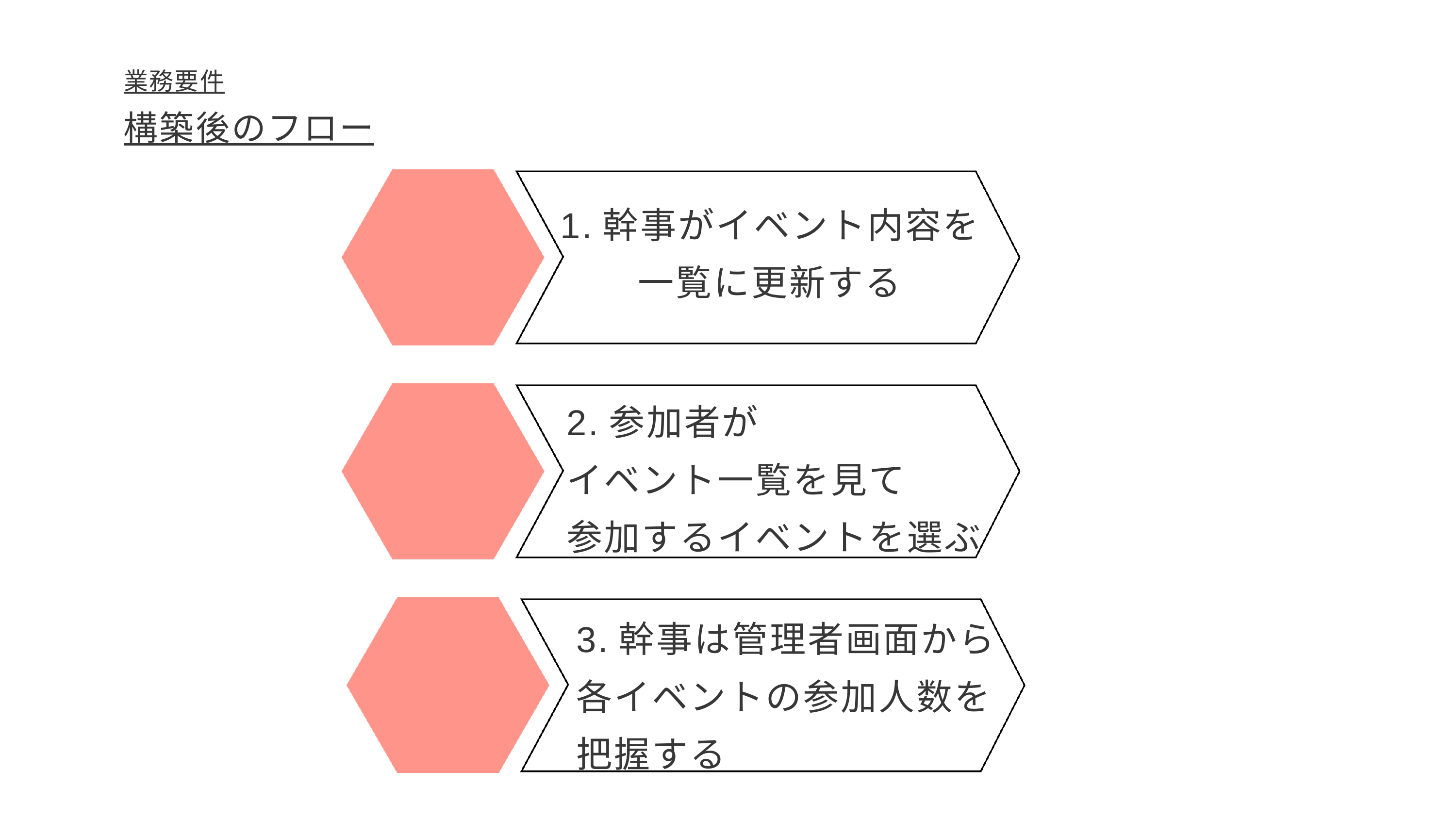

業務要件
構築後のフロー
売り上げ
50%

1.幹事がイベント内容を
一覧に更新する
アップ
2.参加者が
イベント一覧を見て
参加するイベントを選ぶ
3.幹事は管理者画面から各イベントの参加人数を把握する